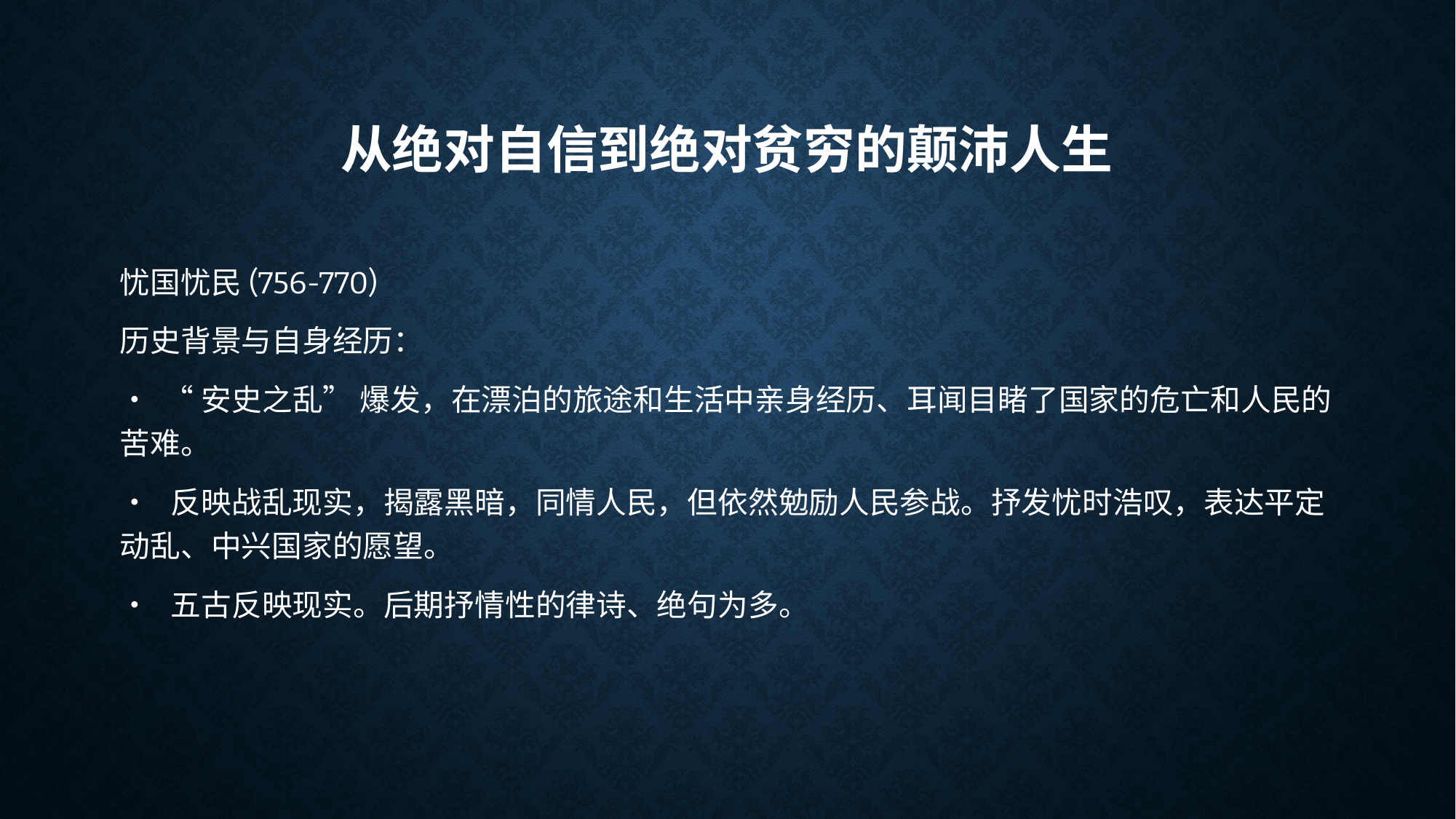

# 从绝对自信到绝对贫穷的颠沛人生
忧国忧民(756-770)
历史背景与自身经历：
•  “安史之乱” 爆发，在漂泊的旅途和生活中亲身经历、耳闻目睹了国家的危亡和人民的苦难。
•  反映战乱现实，揭露黑暗，同情人民，但依然勉励人民参战。抒发忧时浩叹，表达平定动乱、中兴国家的愿望。
•  五古反映现实。后期抒情性的律诗、绝句为多。